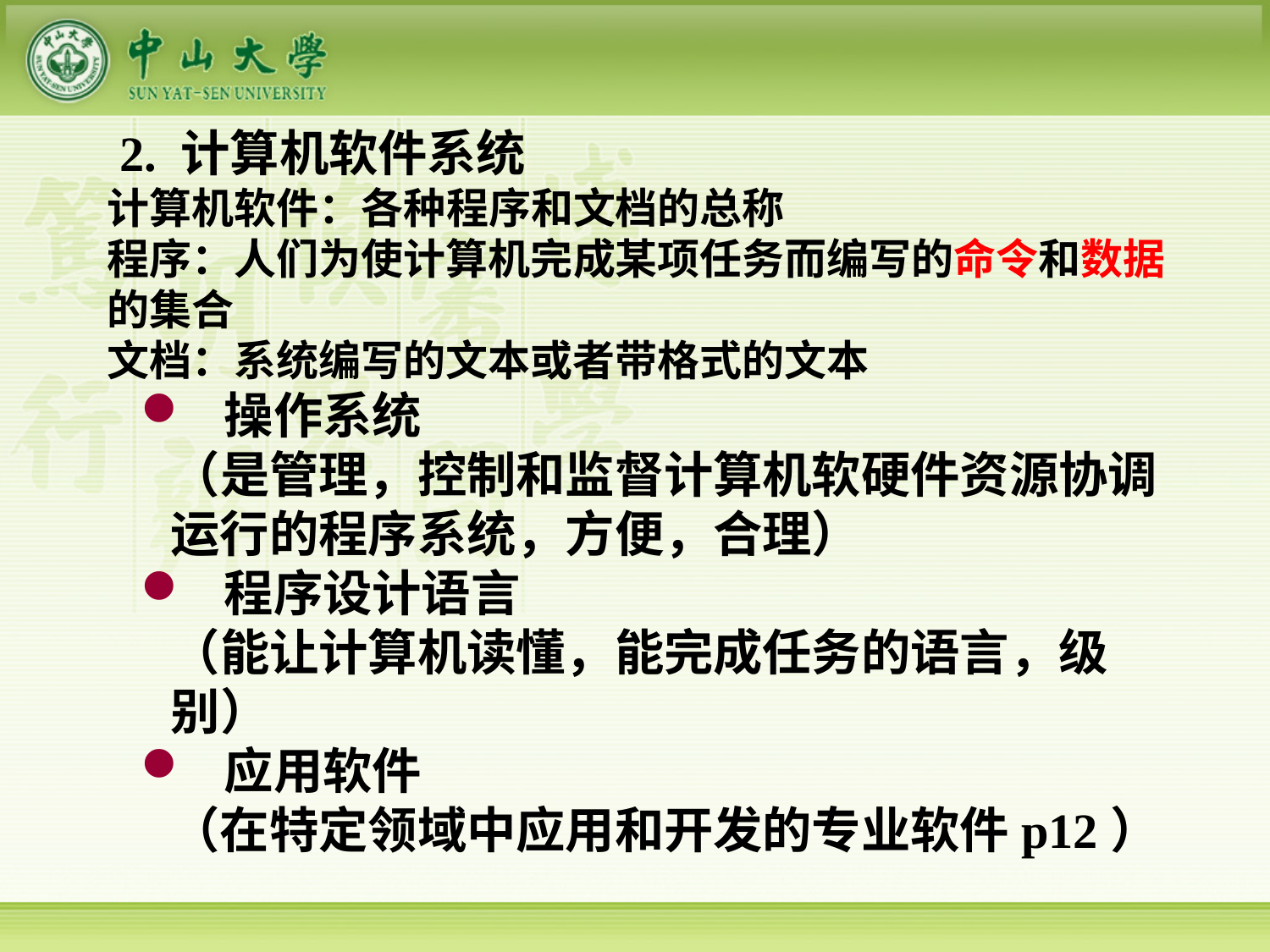

2. 计算机软件系统
计算机软件：各种程序和文档的总称
程序：人们为使计算机完成某项任务而编写的命令和数据的集合
文档：系统编写的文本或者带格式的文本
  操作系统
（是管理，控制和监督计算机软硬件资源协调运行的程序系统，方便，合理）
  程序设计语言
（能让计算机读懂，能完成任务的语言，级别）
  应用软件
（在特定领域中应用和开发的专业软件p12）

22